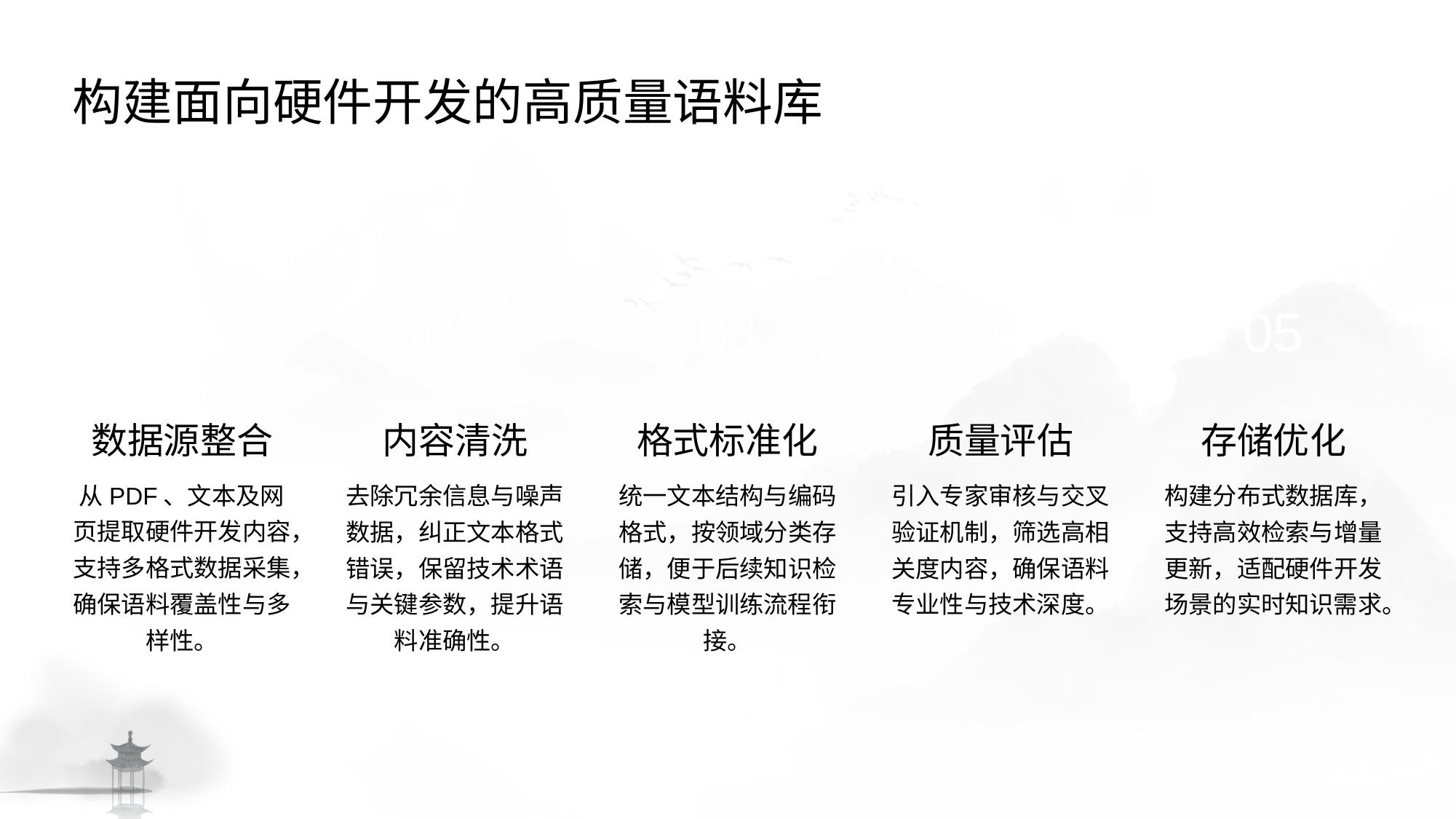

构建面向硬件开发的高质量语料库

01
02
03
04
05
数据源整合
内容清洗
格式标准化
质量评估
存储优化
从PDF、文本及网页提取硬件开发内容，支持多格式数据采集，确保语料覆盖性与多样性。
去除冗余信息与噪声数据，纠正文本格式错误，保留技术术语与关键参数，提升语料准确性。
统一文本结构与编码格式，按领域分类存储，便于后续知识检索与模型训练流程衔接。
引入专家审核与交叉验证机制，筛选高相关度内容，确保语料专业性与技术深度。
构建分布式数据库，支持高效检索与增量更新，适配硬件开发场景的实时知识需求。